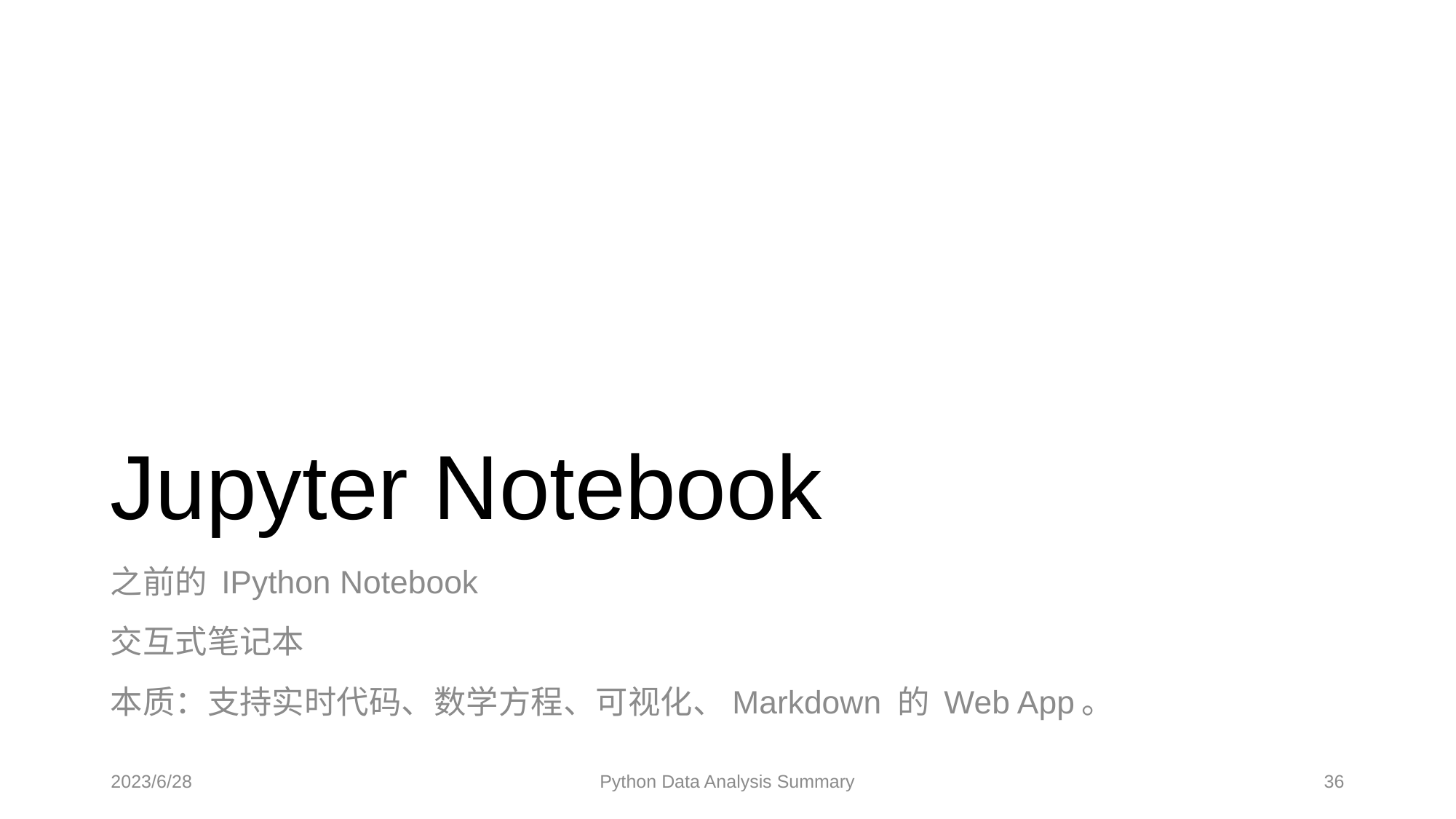

# Jupyter Notebook
之前的 IPython Notebook
交互式笔记本
本质：支持实时代码、数学方程、可视化、Markdown 的 Web App。
2023/6/28
Python Data Analysis Summary
36